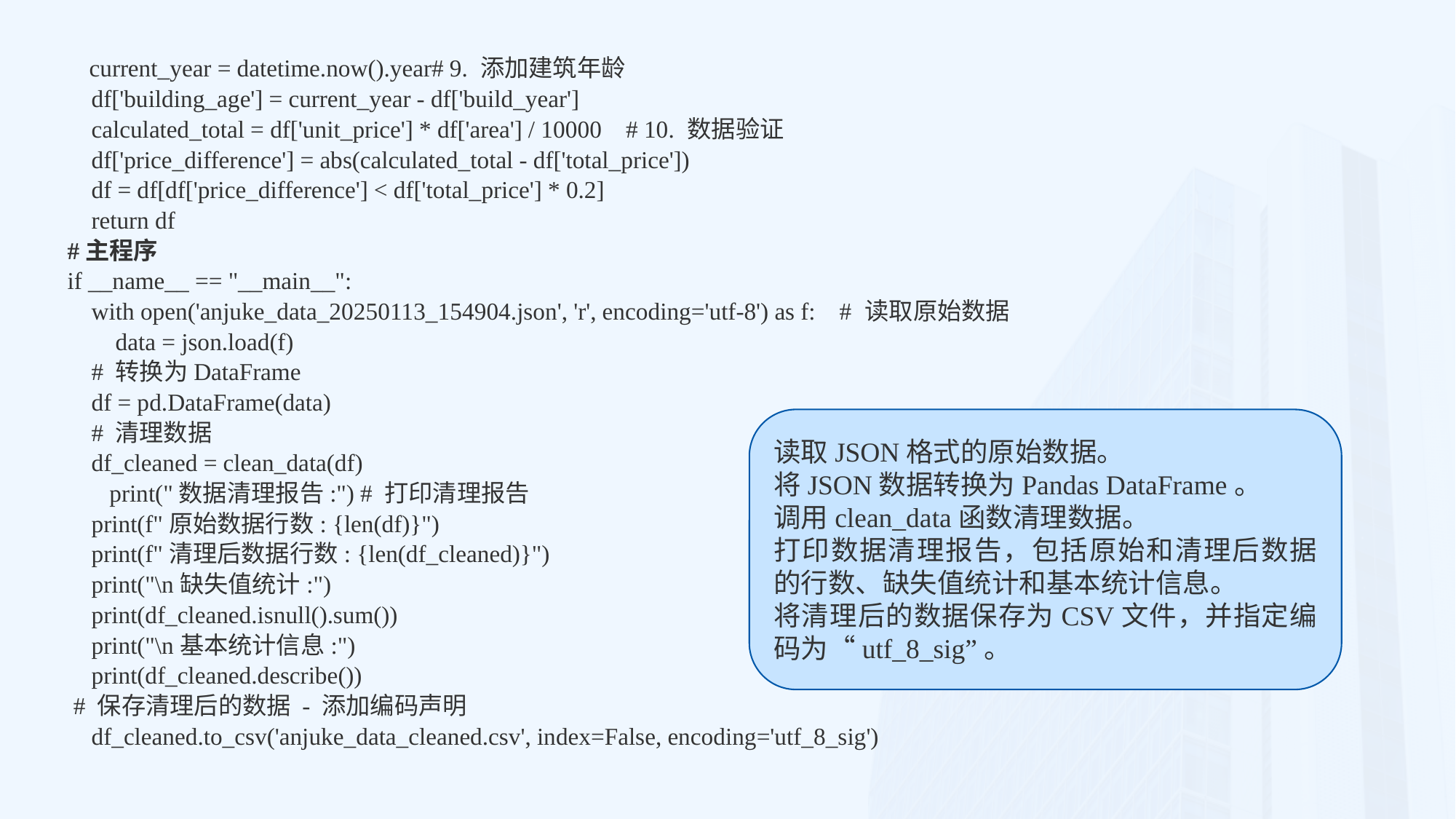

current_year = datetime.now().year# 9. 添加建筑年龄
    df['building_age'] = current_year - df['build_year']
    calculated_total = df['unit_price'] * df['area'] / 10000    # 10. 数据验证
    df['price_difference'] = abs(calculated_total - df['total_price'])
    df = df[df['price_difference'] < df['total_price'] * 0.2]
    return df
#主程序
if __name__ == "__main__":
    with open('anjuke_data_20250113_154904.json', 'r', encoding='utf-8') as f:    # 读取原始数据
        data = json.load(f)
    # 转换为DataFrame
    df = pd.DataFrame(data)
    # 清理数据
    df_cleaned = clean_data(df)
       print("数据清理报告:") # 打印清理报告
    print(f"原始数据行数: {len(df)}")
    print(f"清理后数据行数: {len(df_cleaned)}")
    print("\n缺失值统计:")
    print(df_cleaned.isnull().sum())
    print("\n基本统计信息:")
    print(df_cleaned.describe())
 # 保存清理后的数据 - 添加编码声明
    df_cleaned.to_csv('anjuke_data_cleaned.csv', index=False, encoding='utf_8_sig')
读取JSON格式的原始数据。
将JSON数据转换为Pandas DataFrame。
调用clean_data函数清理数据。
打印数据清理报告，包括原始和清理后数据的行数、缺失值统计和基本统计信息。
将清理后的数据保存为CSV文件，并指定编码为“utf_8_sig”。